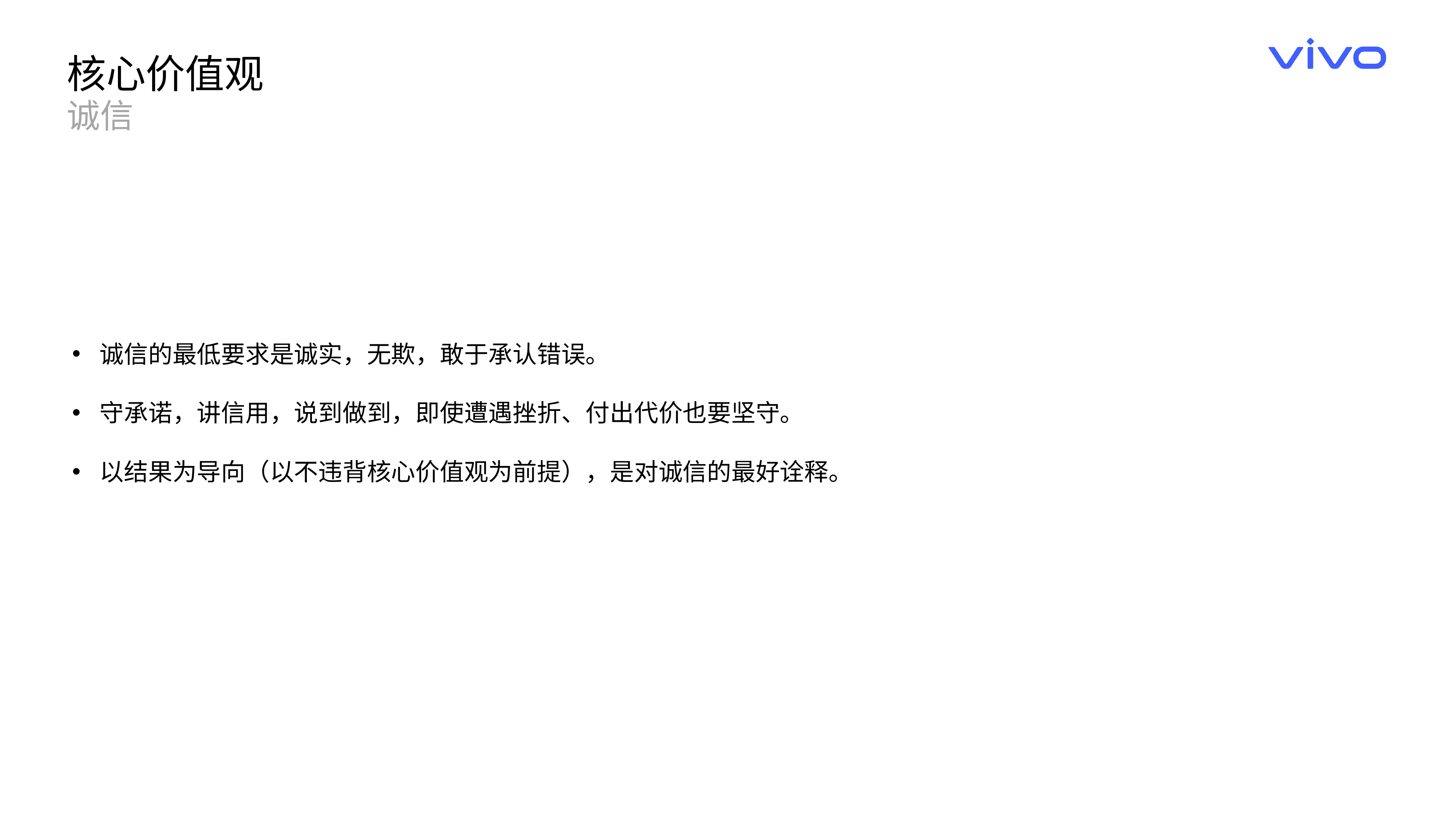

核心价值观
诚信
诚信的最低要求是诚实，无欺，敢于承认错误。
守承诺，讲信用，说到做到，即使遭遇挫折、付出代价也要坚守。
以结果为导向（以不违背核心价值观为前提），是对诚信的最好诠释。